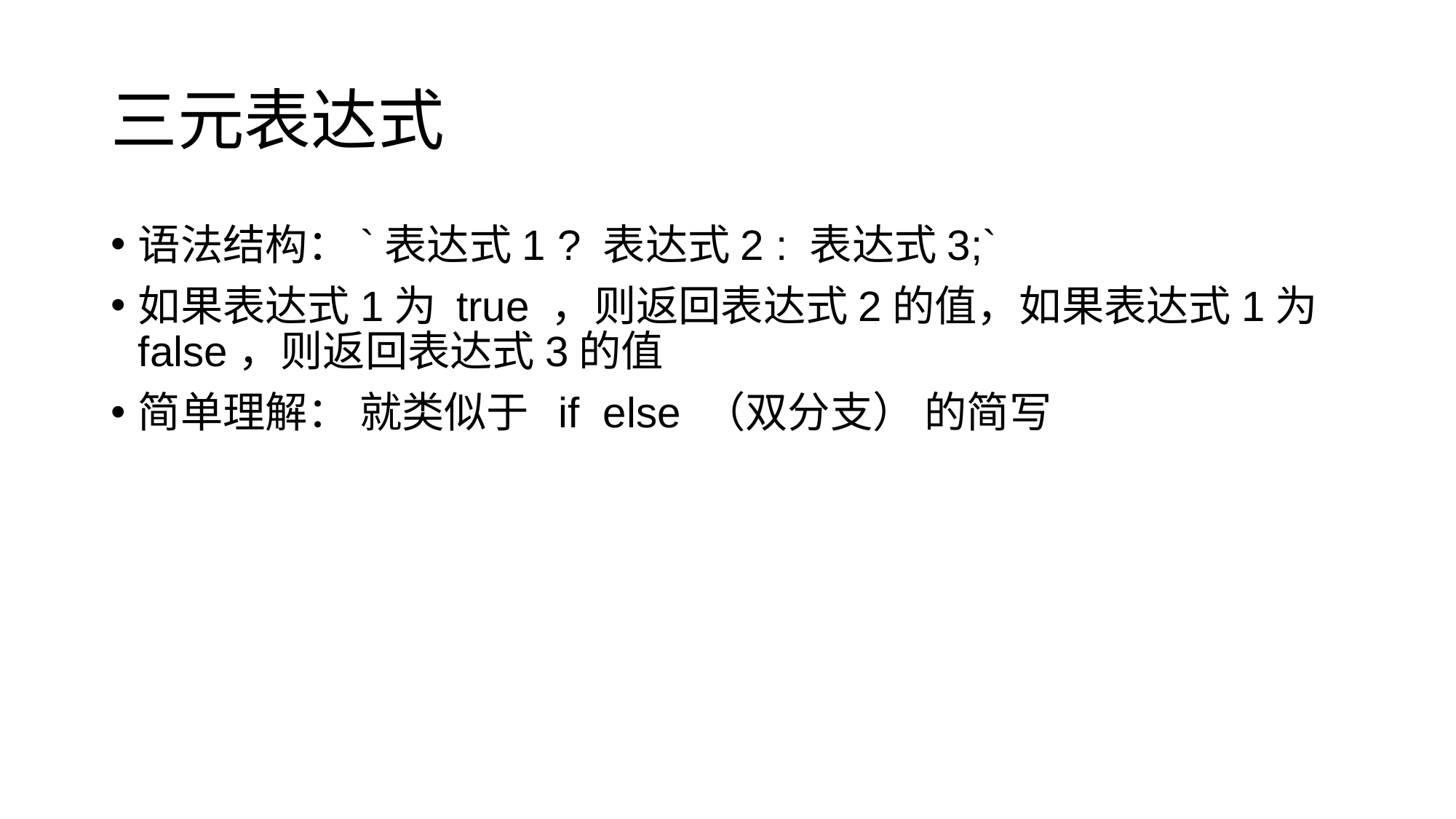

# 三元表达式
语法结构：`表达式1 ? 表达式2 : 表达式3;`
如果表达式1为 true ，则返回表达式2的值，如果表达式1为 false，则返回表达式3的值
简单理解： 就类似于  if  else （双分支） 的简写